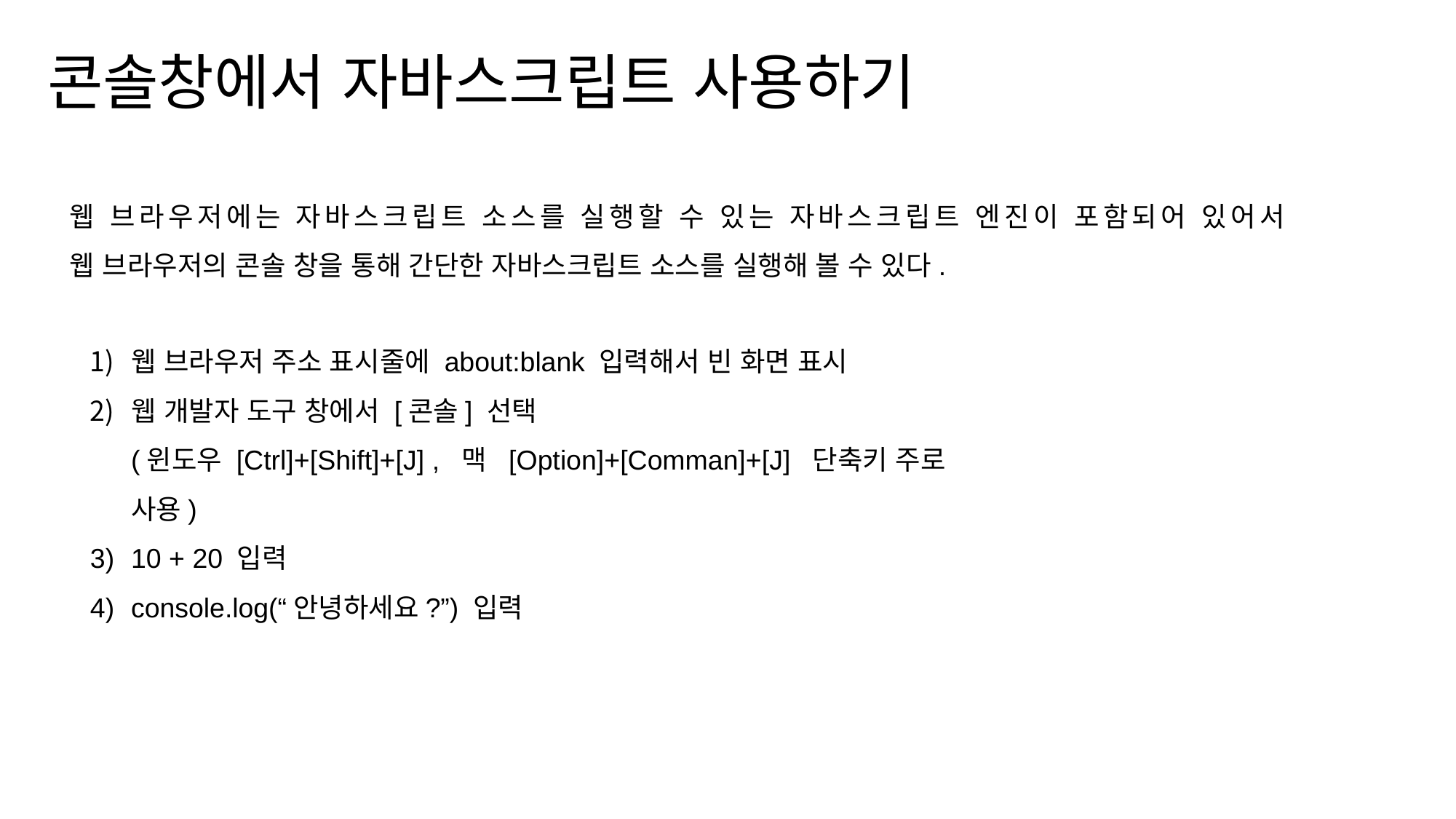

콘솔창에서 자바스크립트 사용하기
웹 브라우저에는 자바스크립트 소스를 실행할 수 있는 자바스크립트 엔진이 포함되어 있어서
웹 브라우저의 콘솔 창을 통해 간단한 자바스크립트 소스를 실행해 볼 수 있다.
웹 브라우저 주소 표시줄에 about:blank 입력해서 빈 화면 표시
웹 개발자 도구 창에서 [콘솔] 선택
(윈도우 [Ctrl]+[Shift]+[J] ,  맥  [Option]+[Comman]+[J]  단축키 주로 사용)
10 + 20 입력
console.log(“안녕하세요?”) 입력